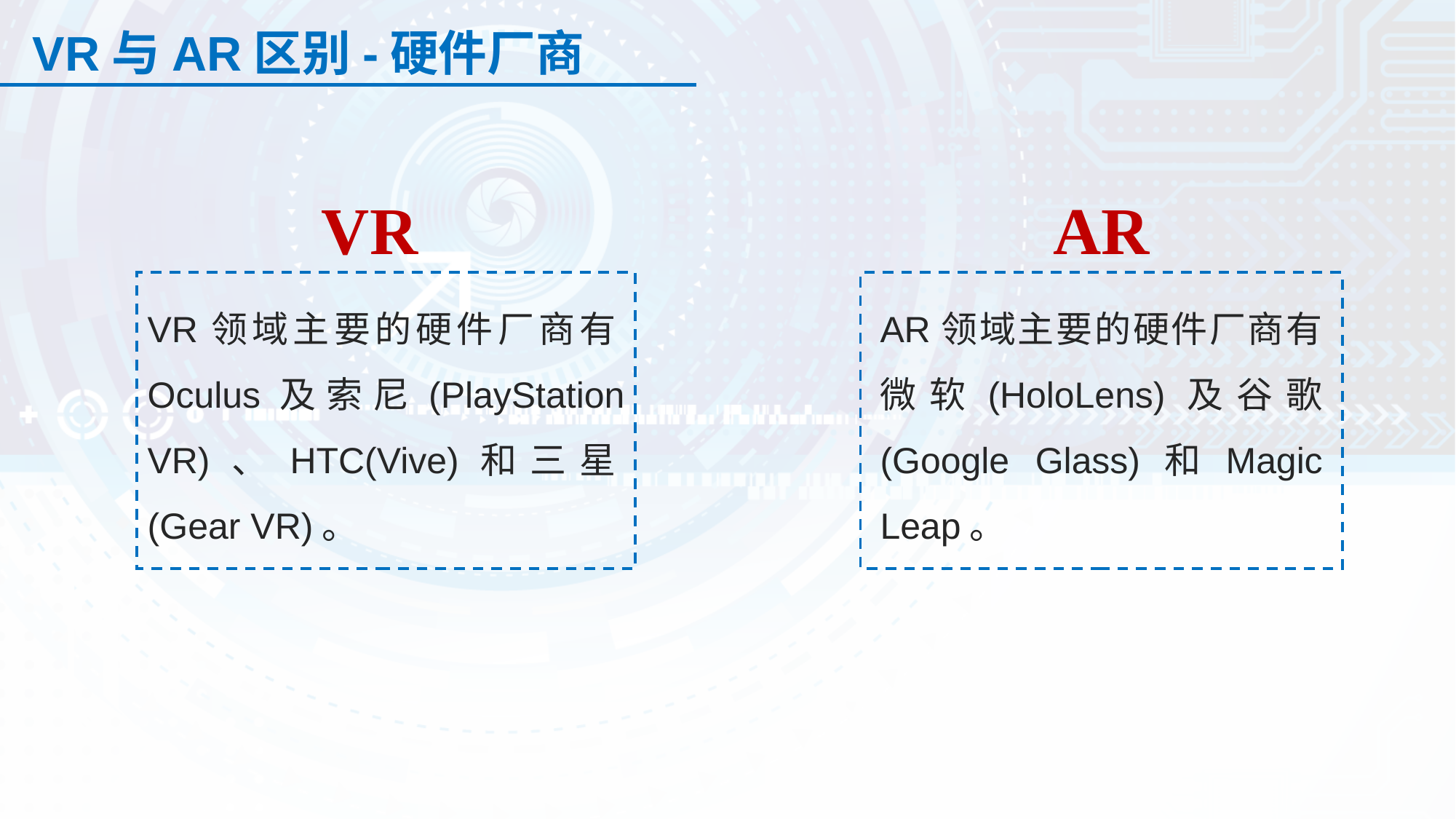

VR与AR区别-硬件厂商
VR
AR

VR领域主要的硬件厂商有Oculus及索尼(PlayStation VR)、HTC(Vive)和三星(Gear VR)。
AR领域主要的硬件厂商有微软(HoloLens)及谷歌 (Google Glass)和Magic Leap。